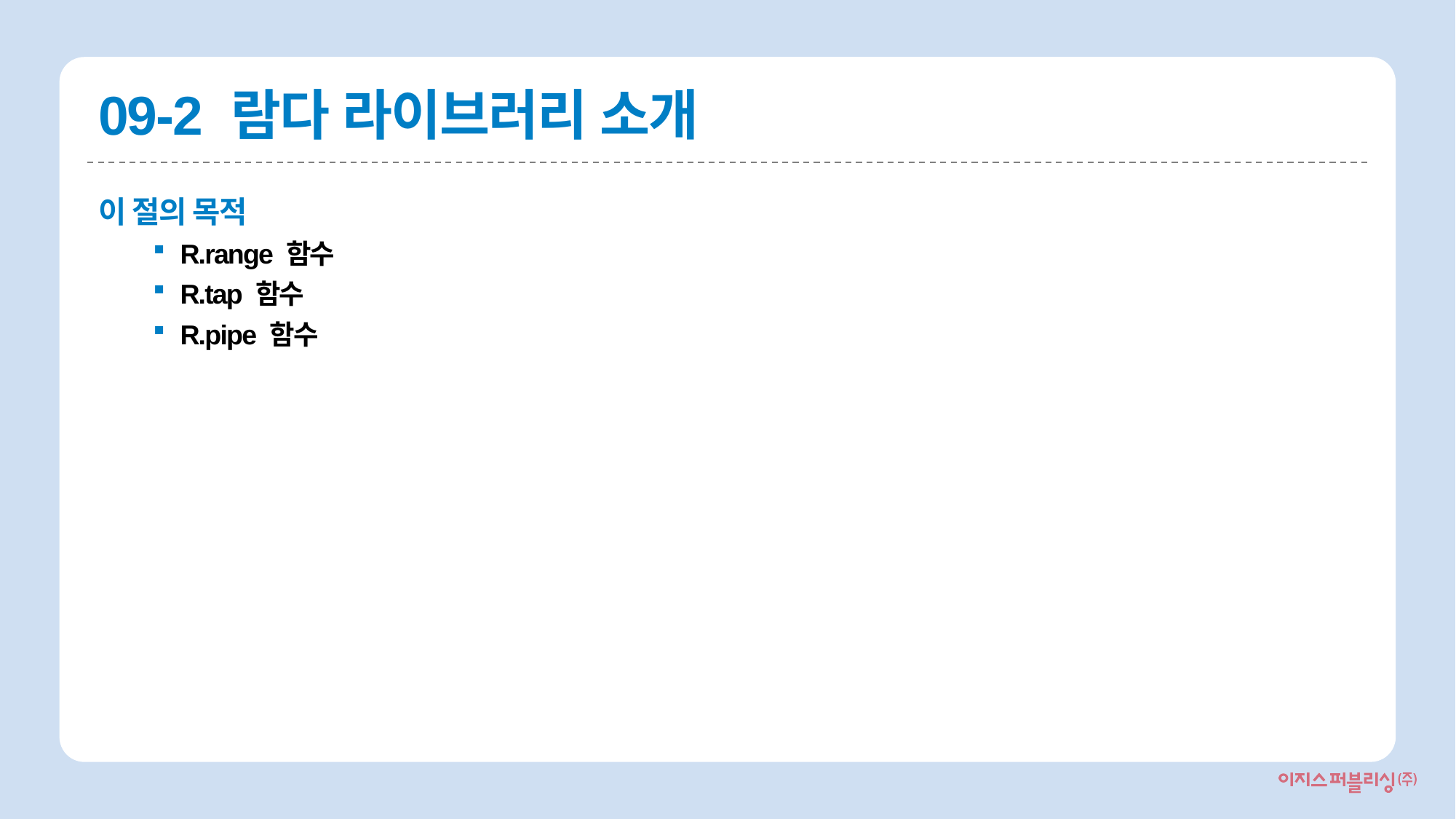

# 09-2 람다 라이브러리 소개
이 절의 목적
R.range 함수
R.tap 함수
R.pipe 함수